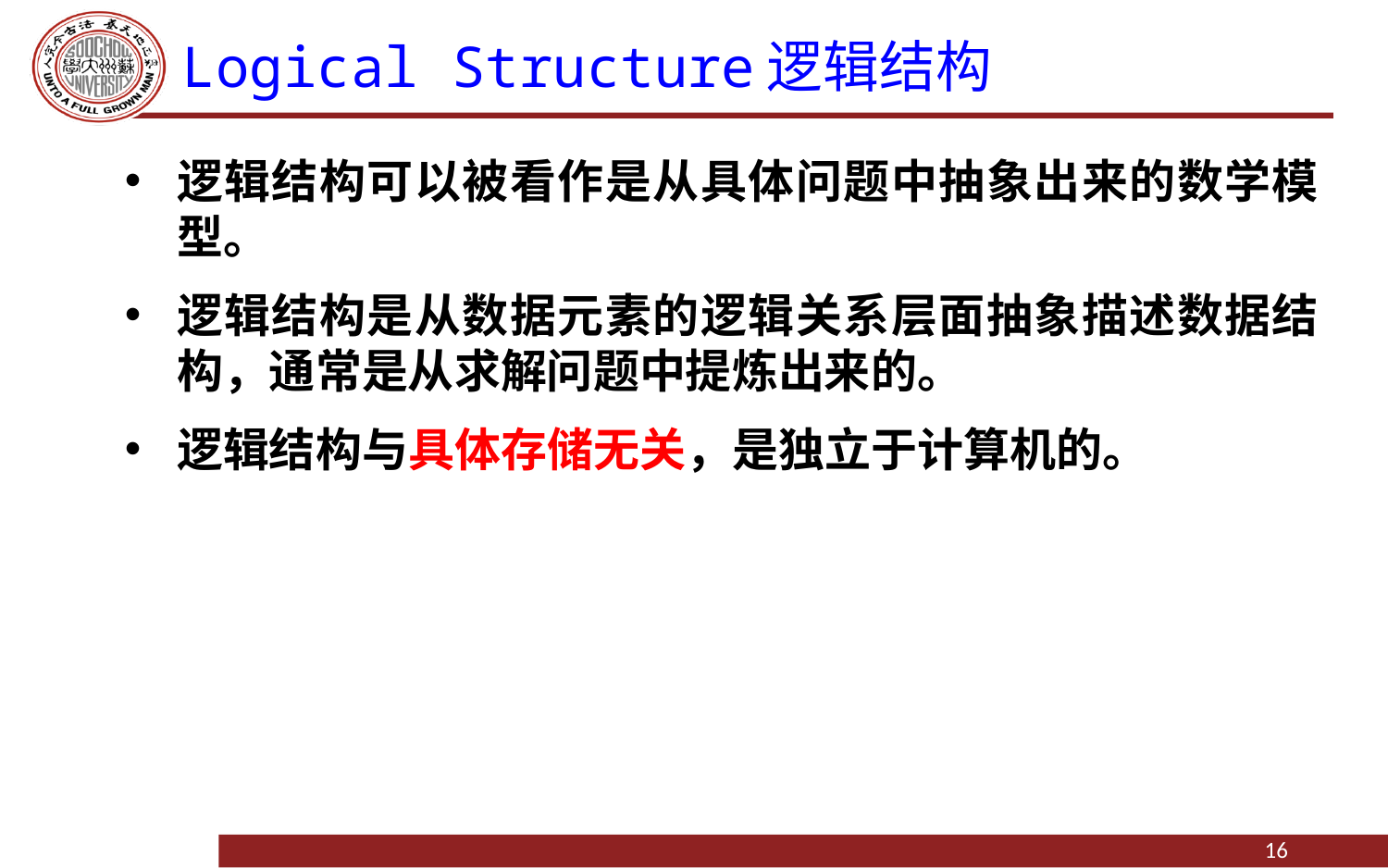

# Logical Structure逻辑结构
逻辑结构可以被看作是从具体问题中抽象出来的数学模型。
逻辑结构是从数据元素的逻辑关系层面抽象描述数据结构，通常是从求解问题中提炼出来的。
逻辑结构与具体存储无关，是独立于计算机的。
16